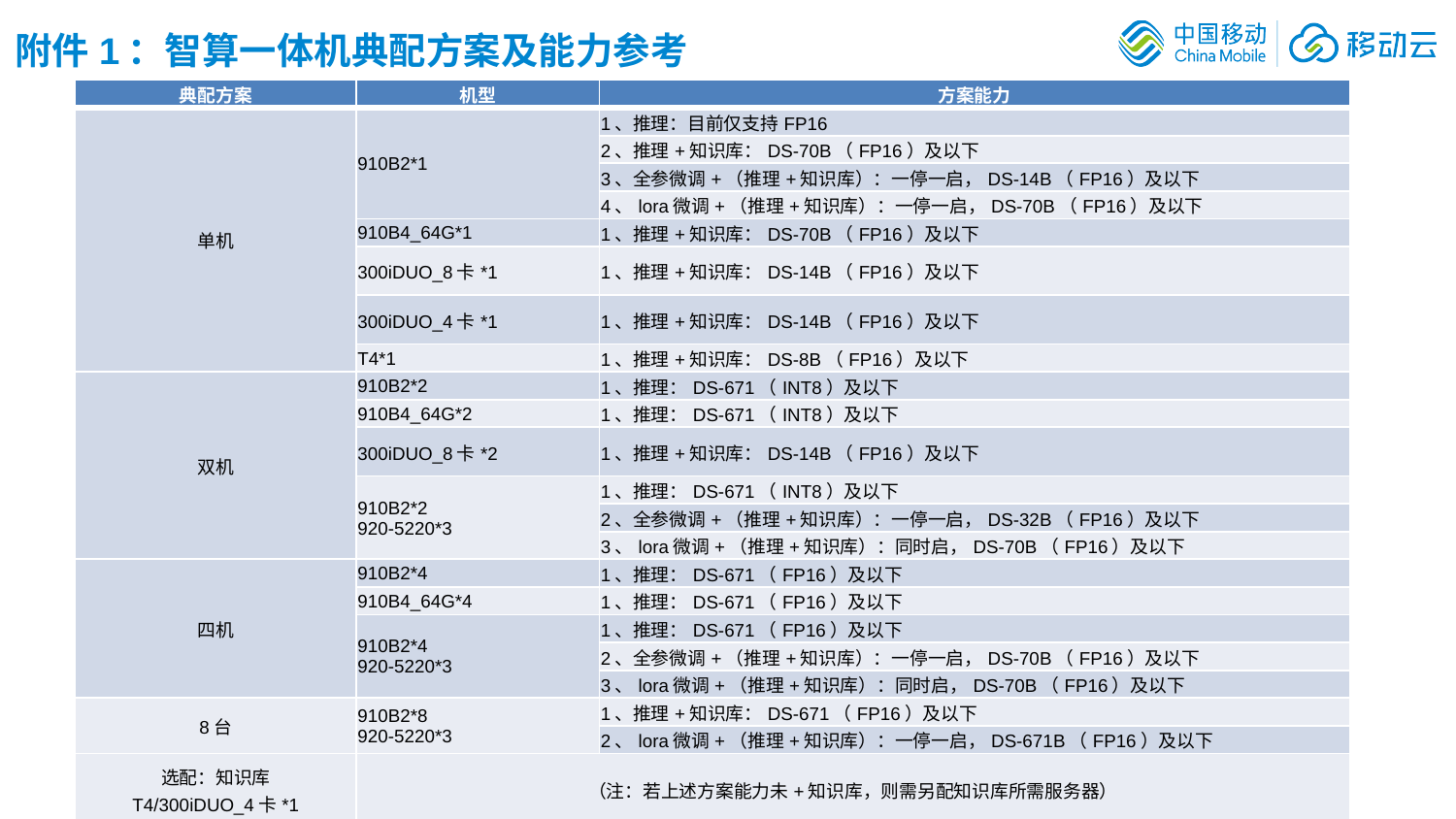

附件1：智算一体机典配方案及能力参考
| 典配方案 | 机型 | 方案能力 |
| --- | --- | --- |
| 单机 | 910B2\*1 | 1、推理：目前仅支持FP16 |
|  |  | 2、推理+知识库：DS-70B（FP16）及以下 |
|  |  | 3、全参微调+（推理+知识库）：一停一启，DS-14B（FP16）及以下 |
|  |  | 4、lora微调+（推理+知识库）：一停一启，DS-70B（FP16）及以下 |
|  | 910B4\_64G\*1 | 1、推理+知识库：DS-70B（FP16）及以下 |
|  | 300iDUO\_8卡\*1 | 1、推理+知识库：DS-14B（FP16）及以下 |
|  | 300iDUO\_4卡\*1 | 1、推理+知识库：DS-14B（FP16）及以下 |
|  | T4\*1 | 1、推理+知识库：DS-8B（FP16）及以下 |
| 双机 | 910B2\*2 | 1、推理：DS-671（INT8）及以下 |
|  | 910B4\_64G\*2 | 1、推理：DS-671（INT8）及以下 |
|  | 300iDUO\_8卡\*2 | 1、推理+知识库：DS-14B（FP16）及以下 |
|  | 910B2\*2 920-5220\*3 | 1、推理：DS-671（INT8）及以下 |
|  |  | 2、全参微调+（推理+知识库）：一停一启，DS-32B（FP16）及以下 |
|  |  | 3、lora微调+（推理+知识库）：同时启，DS-70B（FP16）及以下 |
| 四机 | 910B2\*4 | 1、推理：DS-671（FP16）及以下 |
|  | 910B4\_64G\*4 | 1、推理：DS-671（FP16）及以下 |
|  | 910B2\*4 920-5220\*3 | 1、推理：DS-671（FP16）及以下 |
|  |  | 2、全参微调+（推理+知识库）：一停一启，DS-70B（FP16）及以下 |
|  |  | 3、lora微调+（推理+知识库）：同时启，DS-70B（FP16）及以下 |
| 8台 | 910B2\*8 920-5220\*3 | 1、推理+知识库：DS-671（FP16）及以下 |
|  |  | 2、lora微调+（推理+知识库）：一停一启，DS-671B（FP16）及以下 |
| 选配：知识库 T4/300iDUO\_4卡\*1 | （注：若上述方案能力未+知识库，则需另配知识库所需服务器） |  |
70